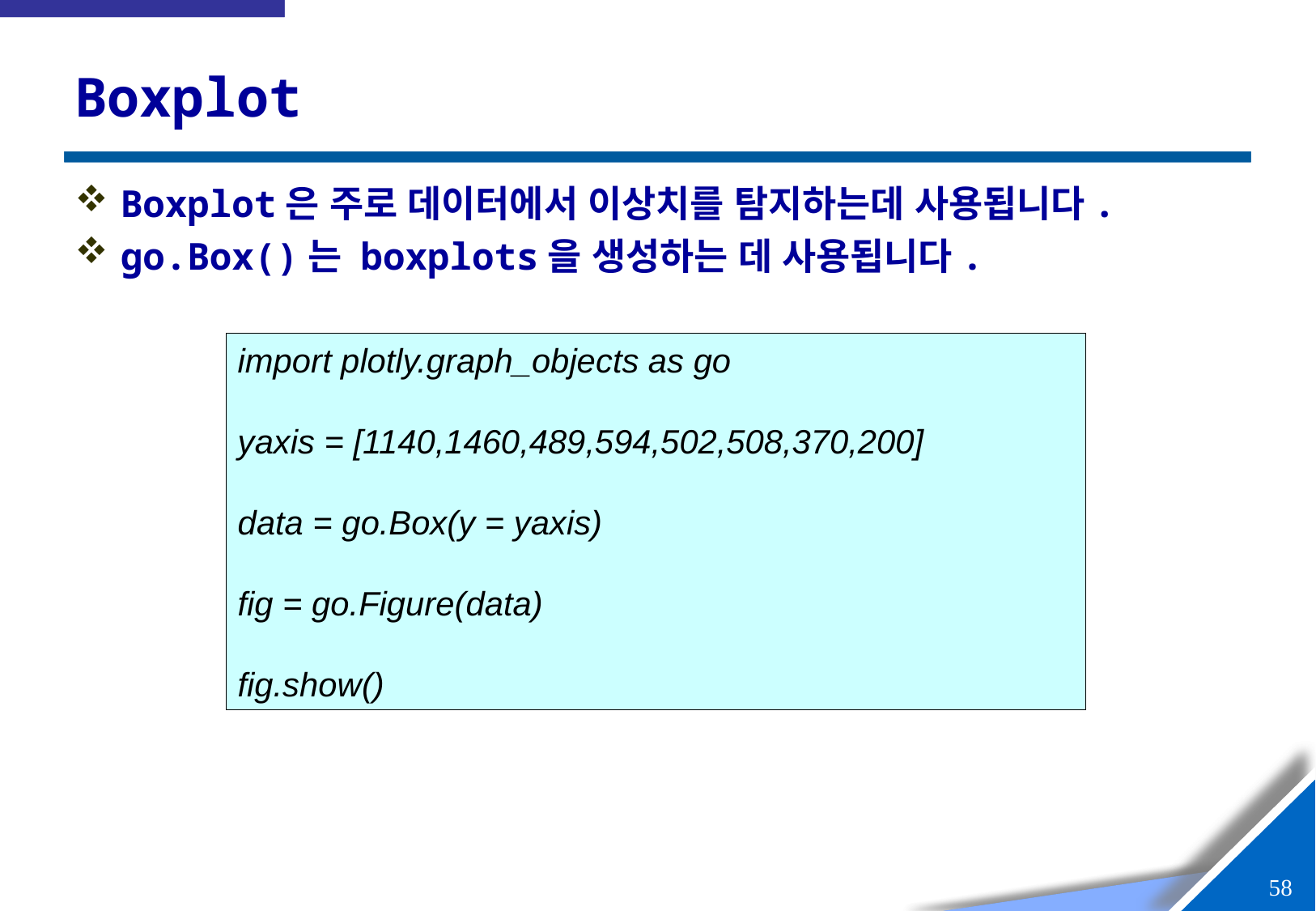

# Boxplot
Boxplot은 주로 데이터에서 이상치를 탐지하는데 사용됩니다.
go.Box()는 boxplots을 생성하는 데 사용됩니다.
import plotly.graph_objects as go

yaxis = [1140,1460,489,594,502,508,370,200]

data = go.Box(y = yaxis)

fig = go.Figure(data)

fig.show()
58